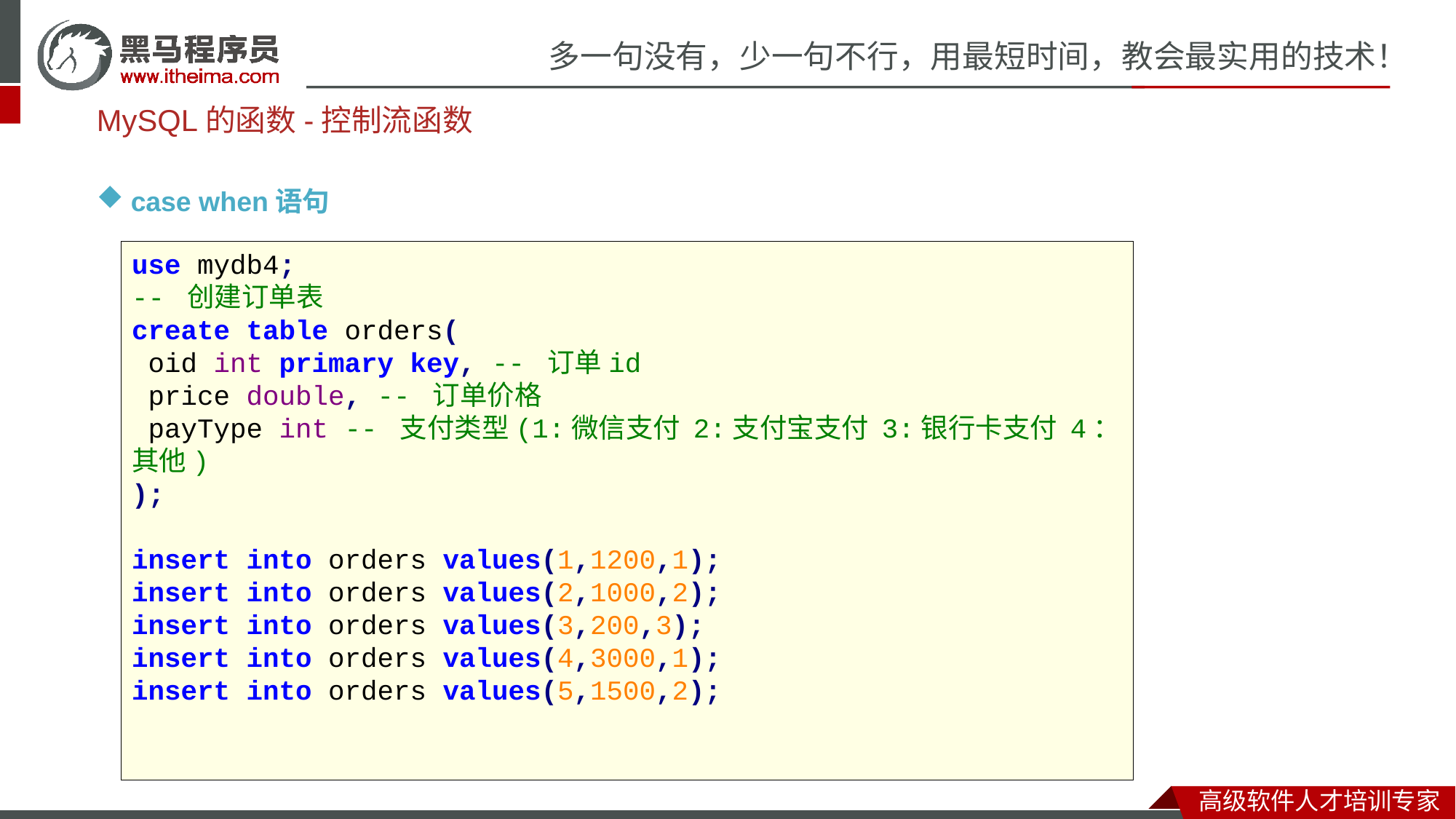

MySQL的函数-控制流函数
case when语句
use mydb4;
-- 创建订单表
create table orders(
 oid int primary key, -- 订单id
 price double, -- 订单价格
 payType int -- 支付类型(1:微信支付 2:支付宝支付 3:银行卡支付 4：其他)
);

insert into orders values(1,1200,1);
insert into orders values(2,1000,2);
insert into orders values(3,200,3);
insert into orders values(4,3000,1);
insert into orders values(5,1500,2);